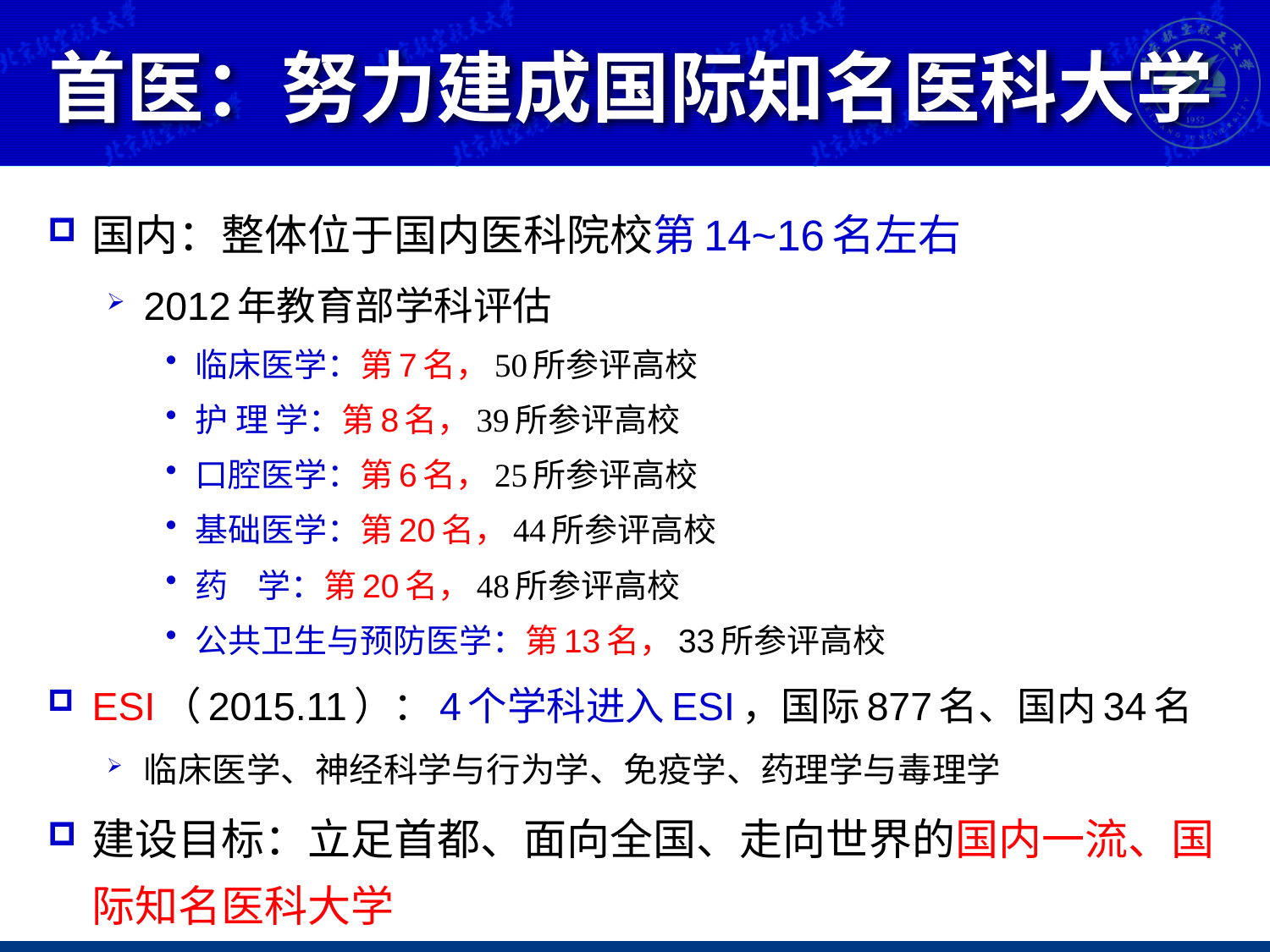

# 首医：努力建成国际知名医科大学
国内：整体位于国内医科院校第14~16名左右
2012年教育部学科评估
临床医学：第7名，50所参评高校
护 理 学：第8名，39所参评高校
口腔医学：第6名，25所参评高校
基础医学：第20名，44所参评高校
药    学：第20名，48所参评高校
公共卫生与预防医学：第13名，33所参评高校
ESI（2015.11）：4个学科进入ESI，国际877名、国内34名
临床医学、神经科学与行为学、免疫学、药理学与毒理学
建设目标：立足首都、面向全国、走向世界的国内一流、国际知名医科大学